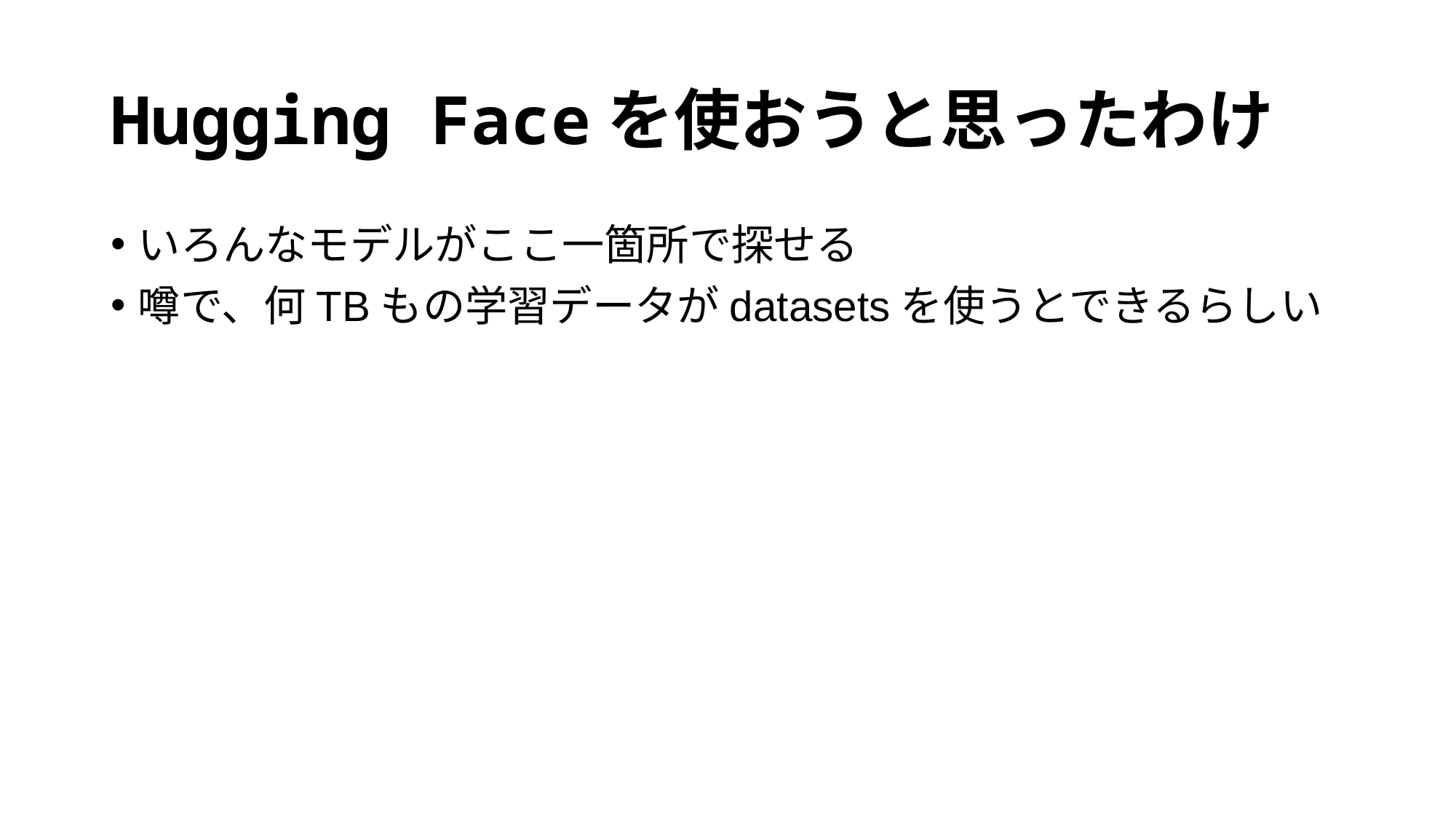

# Hugging Faceを使おうと思ったわけ
いろんなモデルがここ一箇所で探せる
噂で、何TBもの学習データがdatasetsを使うとできるらしい